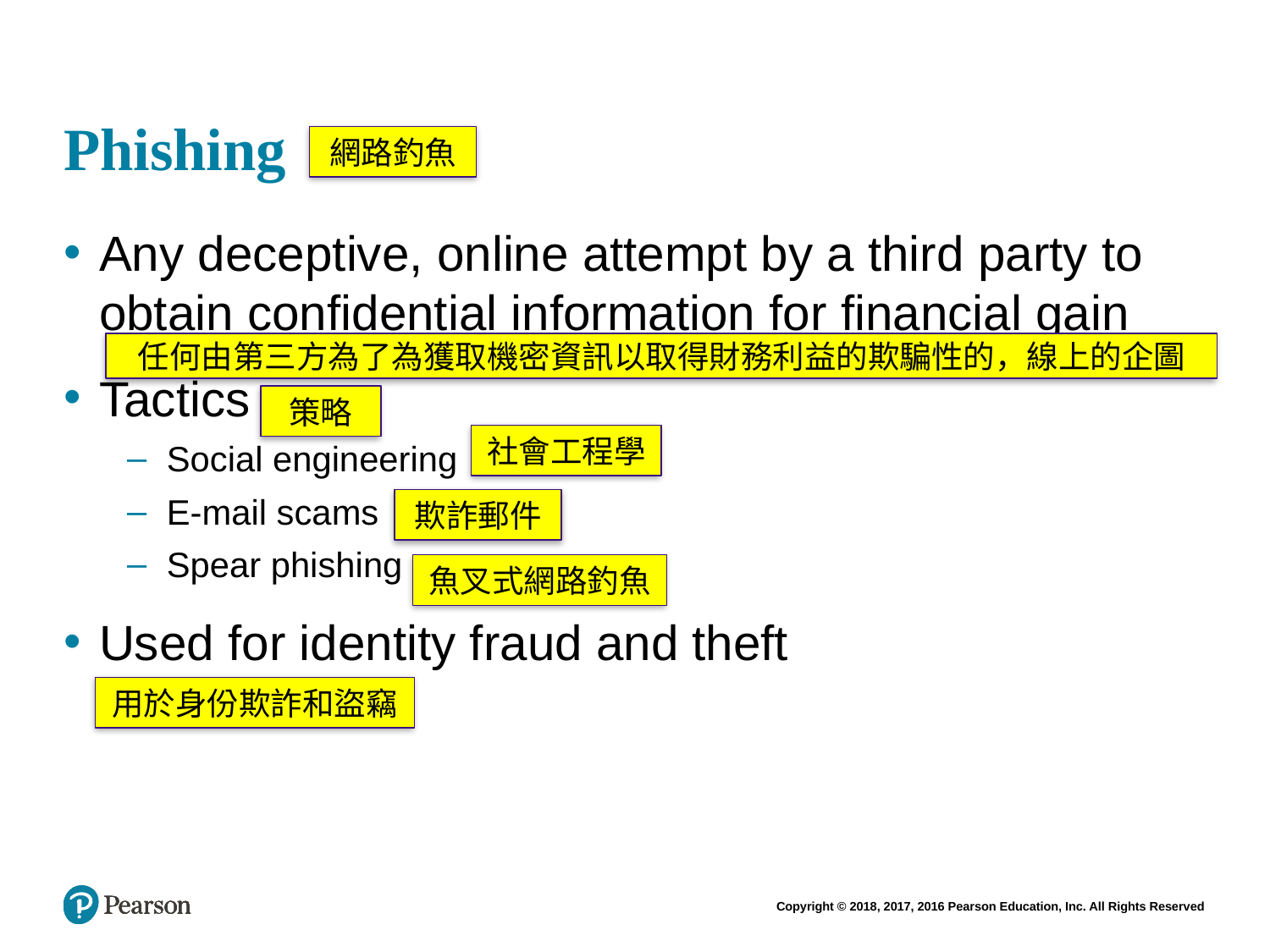

# Phishing
網路釣魚
Any deceptive, online attempt by a third party to obtain confidential information for financial gain
Tactics
Social engineering
E-mail scams
Spear phishing
Used for identity fraud and theft
任何由第三方為了為獲取機密資訊以取得財務利益的欺騙性的，線上的企圖
策略
社會工程學
欺詐郵件
魚叉式網路釣魚
用於身份欺詐和盜竊